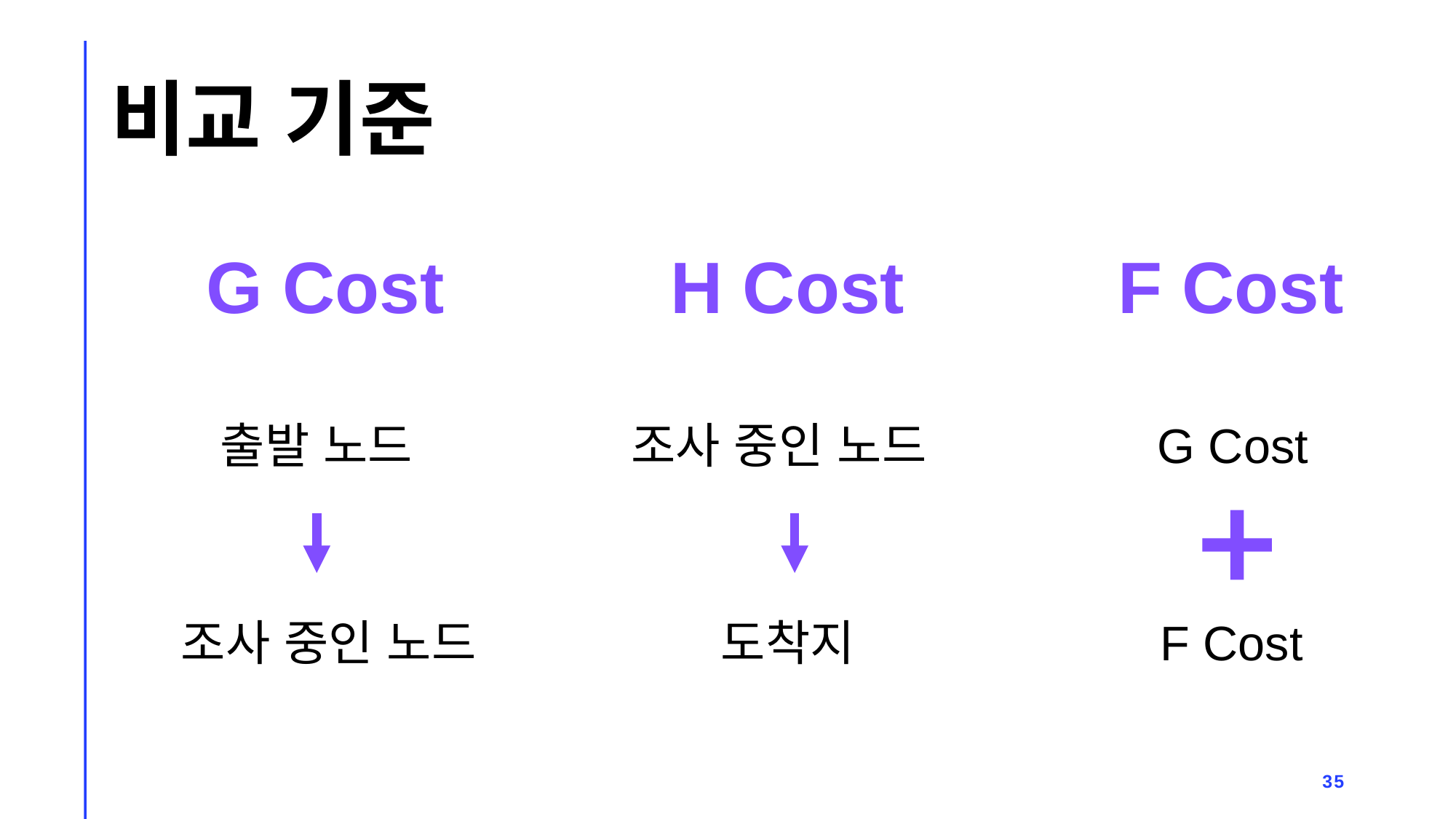

# 비교 기준
G Cost
H Cost
F Cost
출발 노드
조사 중인 노드
조사 중인 노드
도착지
G Cost

F Cost
35